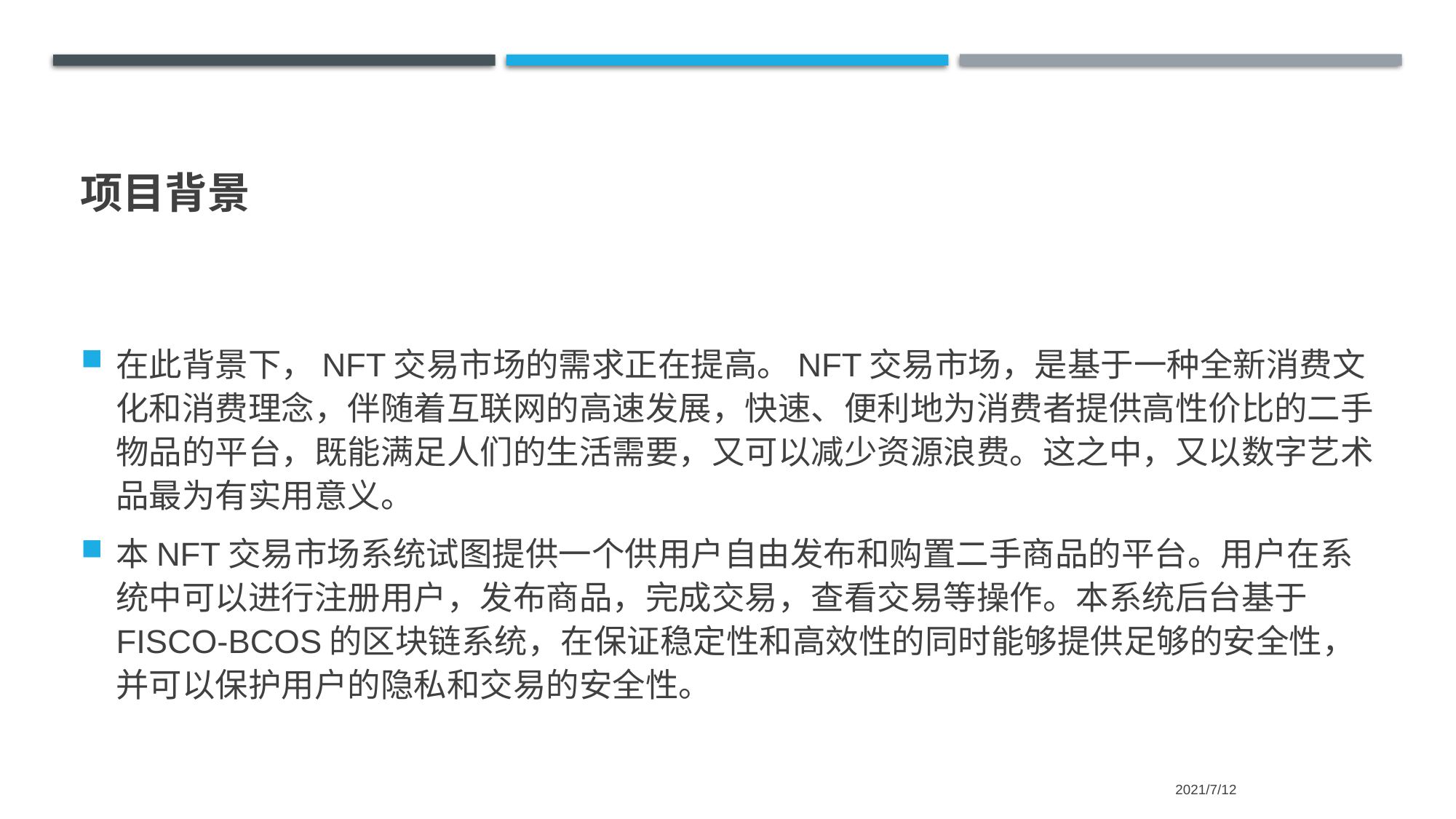

# 项目背景

在此背景下，NFT交易市场的需求正在提高。NFT交易市场，是基于一种全新消费文化和消费理念，伴随着互联网的高速发展，快速、便利地为消费者提供高性价比的二手物品的平台，既能满足人们的生活需要，又可以减少资源浪费。这之中，又以数字艺术品最为有实用意义。
本NFT交易市场系统试图提供一个供用户自由发布和购置二手商品的平台。用户在系统中可以进行注册用户，发布商品，完成交易，查看交易等操作。本系统后台基于FISCO-BCOS的区块链系统，在保证稳定性和高效性的同时能够提供足够的安全性，并可以保护用户的隐私和交易的安全性。

2021/7/12